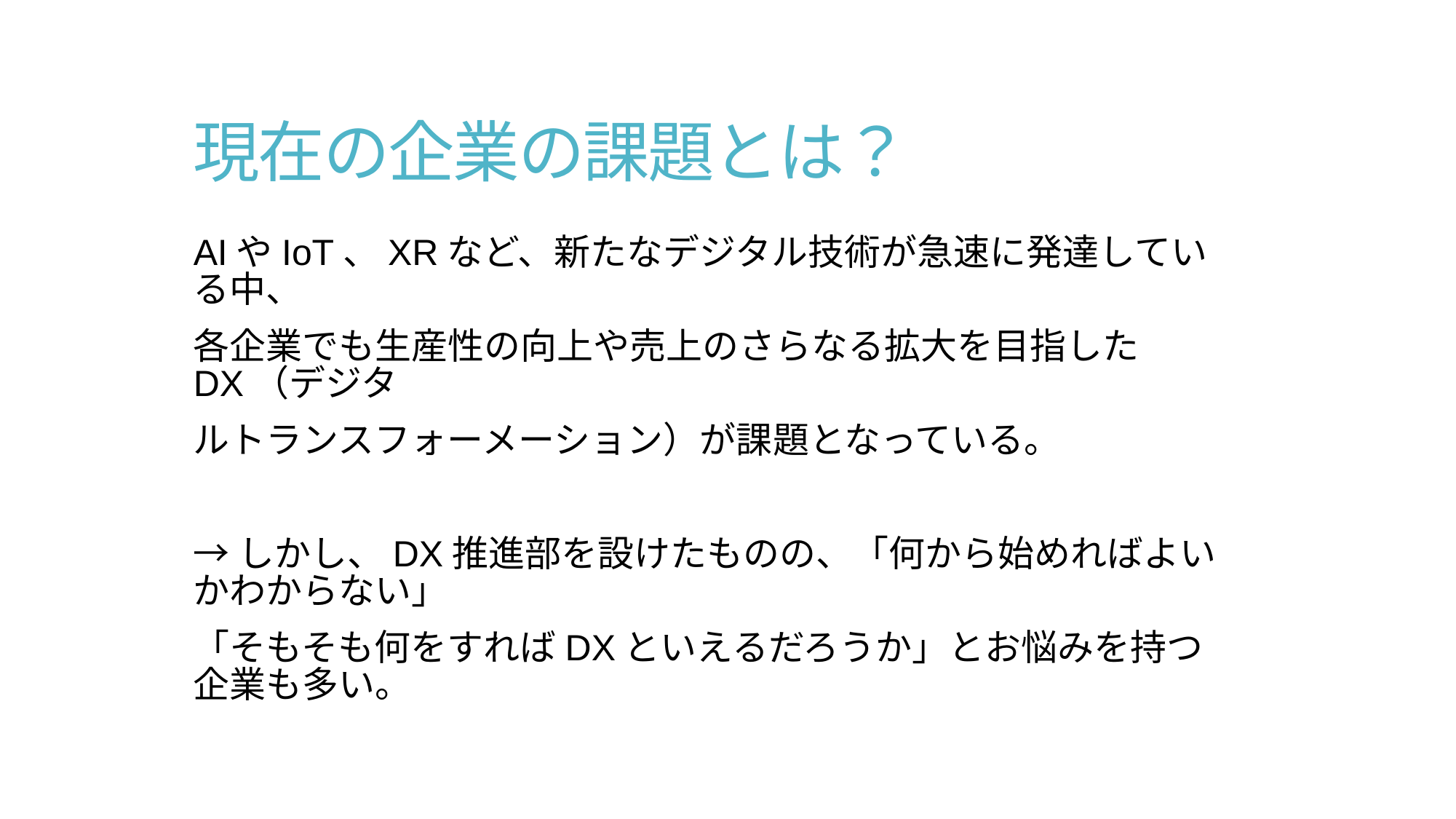

# 現在の企業の課題とは？
AIやIoT、XRなど、新たなデジタル技術が急速に発達している中、
各企業でも生産性の向上や売上のさらなる拡大を目指したDX（デジタ
ルトランスフォーメーション）が課題となっている。

→しかし、DX推進部を設けたものの、「何から始めればよいかわからない」
「そもそも何をすればDXといえるだろうか」とお悩みを持つ企業も多い。